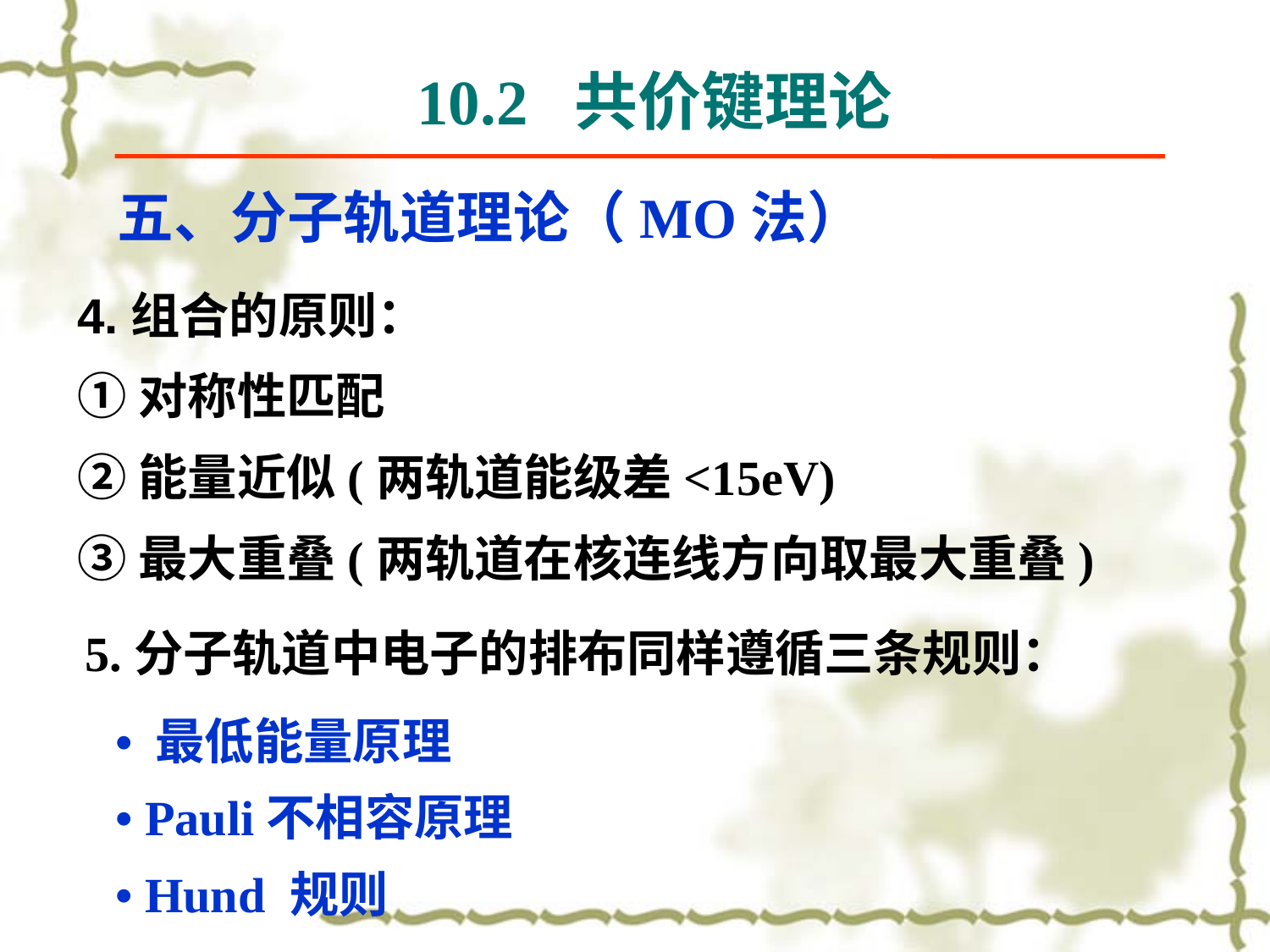

10.2  共价键理论

# 五、分子轨道理论（MO法）
4.组合的原则：
①对称性匹配
②能量近似(两轨道能级差<15eV)
③最大重叠(两轨道在核连线方向取最大重叠)
5.分子轨道中电子的排布同样遵循三条规则：
• 最低能量原理
• Pauli不相容原理
• Hund 规则